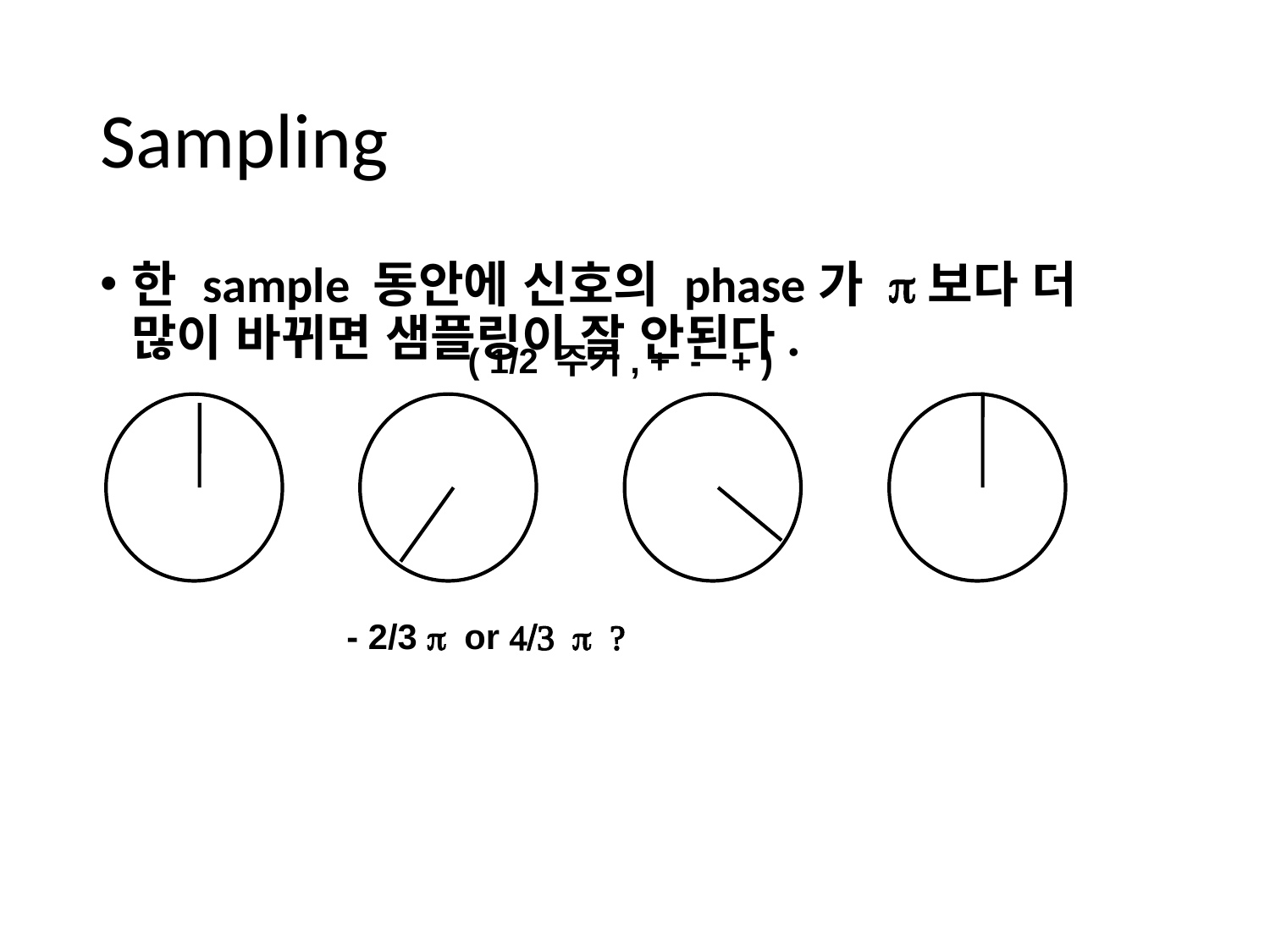

# Sampling
한 sample 동안에 신호의 phase가 π보다 더 많이 바뀌면 샘플링이 잘 안된다.
 ( 1/2 주기, +  -   + )

- 2/3 π or 4/3 π ?